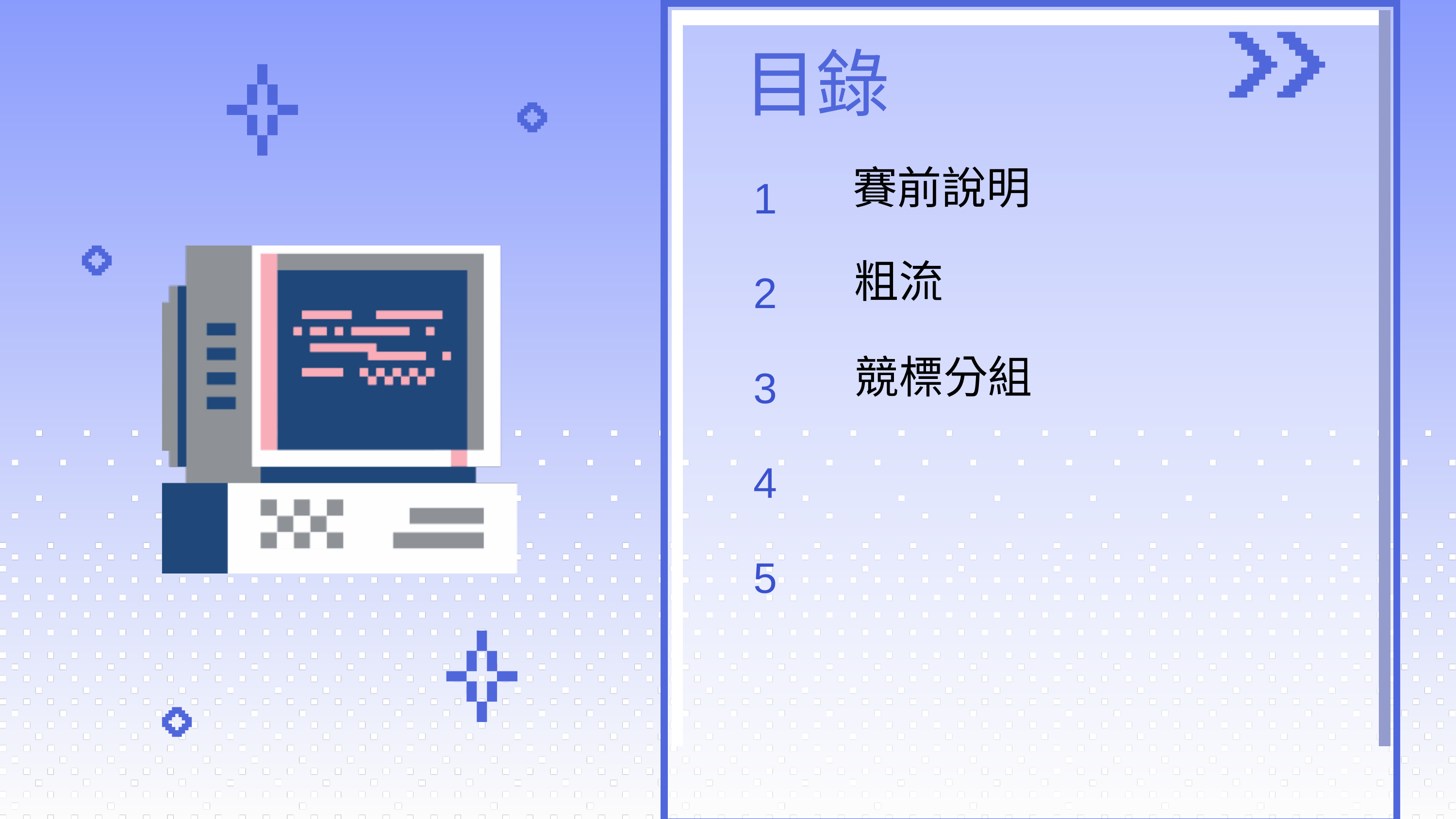

目錄

1
2
3
4
5
賽前說明

粗流
競標分組